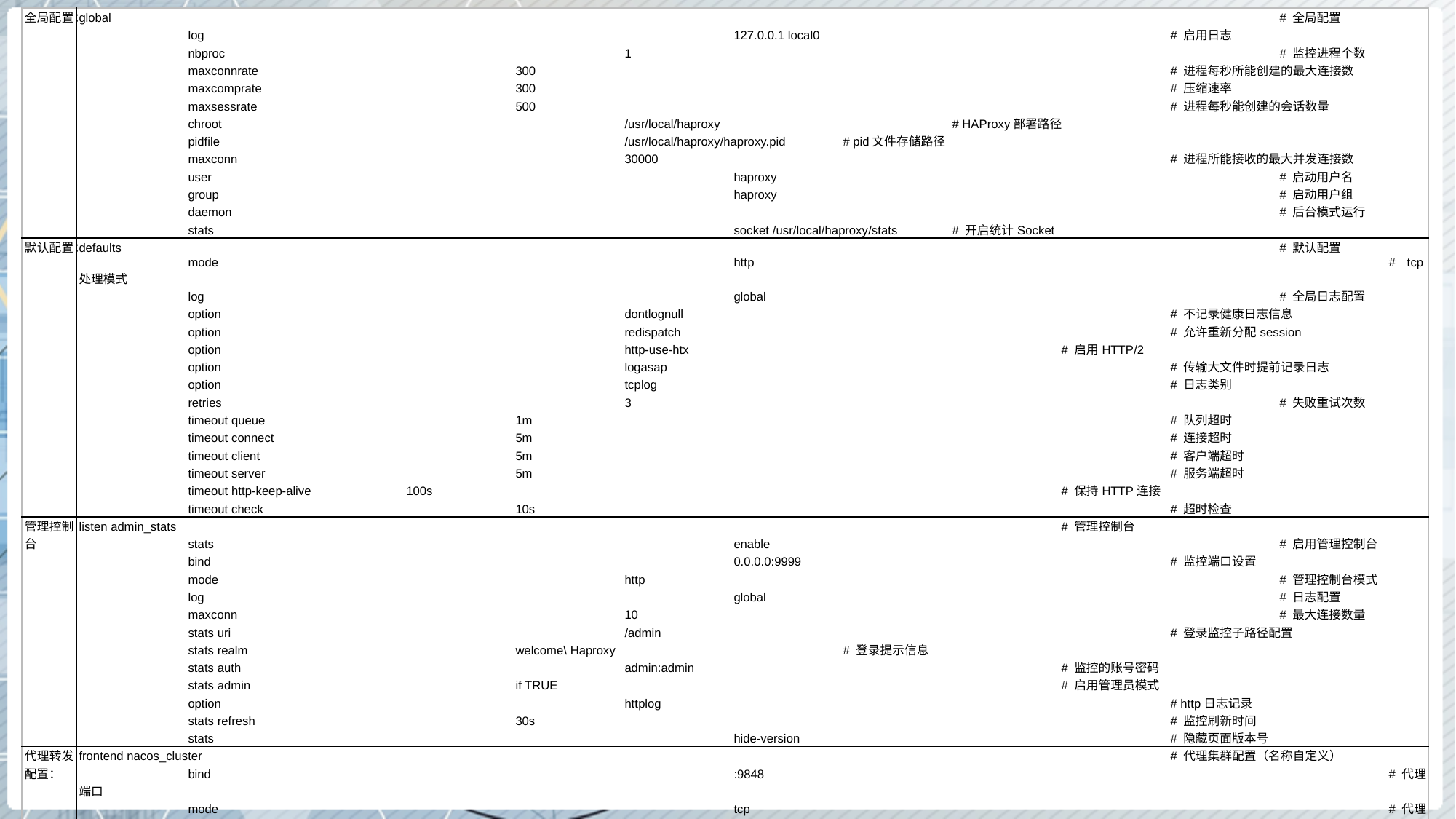

| 全局配置： | global # 全局配置 log 127.0.0.1 local0 # 启用日志 nbproc 1 # 监控进程个数 maxconnrate 300 # 进程每秒所能创建的最大连接数 maxcomprate 300 # 压缩速率 maxsessrate 500 # 进程每秒能创建的会话数量 chroot /usr/local/haproxy # HAProxy部署路径 pidfile /usr/local/haproxy/haproxy.pid # pid文件存储路径 maxconn 30000 # 进程所能接收的最大并发连接数 user haproxy # 启动用户名 group haproxy # 启动用户组 daemon # 后台模式运行 stats socket /usr/local/haproxy/stats # 开启统计Socket |
| --- | --- |
| 默认配置： | defaults # 默认配置 mode http # tcp处理模式 log global # 全局日志配置 option dontlognull # 不记录健康日志信息 option redispatch # 允许重新分配session option http-use-htx # 启用HTTP/2 option logasap # 传输大文件时提前记录日志 option tcplog # 日志类别 retries 3 # 失败重试次数 timeout queue 1m # 队列超时 timeout connect 5m # 连接超时 timeout client 5m # 客户端超时 timeout server 5m # 服务端超时 timeout http-keep-alive 100s # 保持HTTP连接 timeout check 10s # 超时检查 |
| 管理控制台 | listen admin\_stats # 管理控制台 stats enable # 启用管理控制台 bind 0.0.0.0:9999 # 监控端口设置 mode http # 管理控制台模式 log global # 日志配置 maxconn 10 # 最大连接数量 stats uri /admin # 登录监控子路径配置 stats realm welcome\ Haproxy # 登录提示信息 stats auth admin:admin # 监控的账号密码 stats admin if TRUE # 启用管理员模式 option httplog # http日志记录 stats refresh 30s # 监控刷新时间 stats hide-version # 隐藏页面版本号 |
| 代理转发配置： | frontend nacos\_cluster # 代理集群配置（名称自定义） bind :9848 # 代理端口 mode tcp # 代理模式 log global # 日志配置 maxconn 8000 # 最大连接数 default\_backend nacos\_cluster\_nodes # 代理节点名称（名称自定义） |
| 集群节点配置： | backend nacos\_cluster\_nodes # 集群节点（名称自定义） mode tcp # 代理模式 server nacos-a nacos-cluster-a:9848 check # 集群节点 server nacos-b nacos-cluster-b:9848 check # 集群节点 server nacos-c nacos-cluster-c:9848 check # 集群节点 |